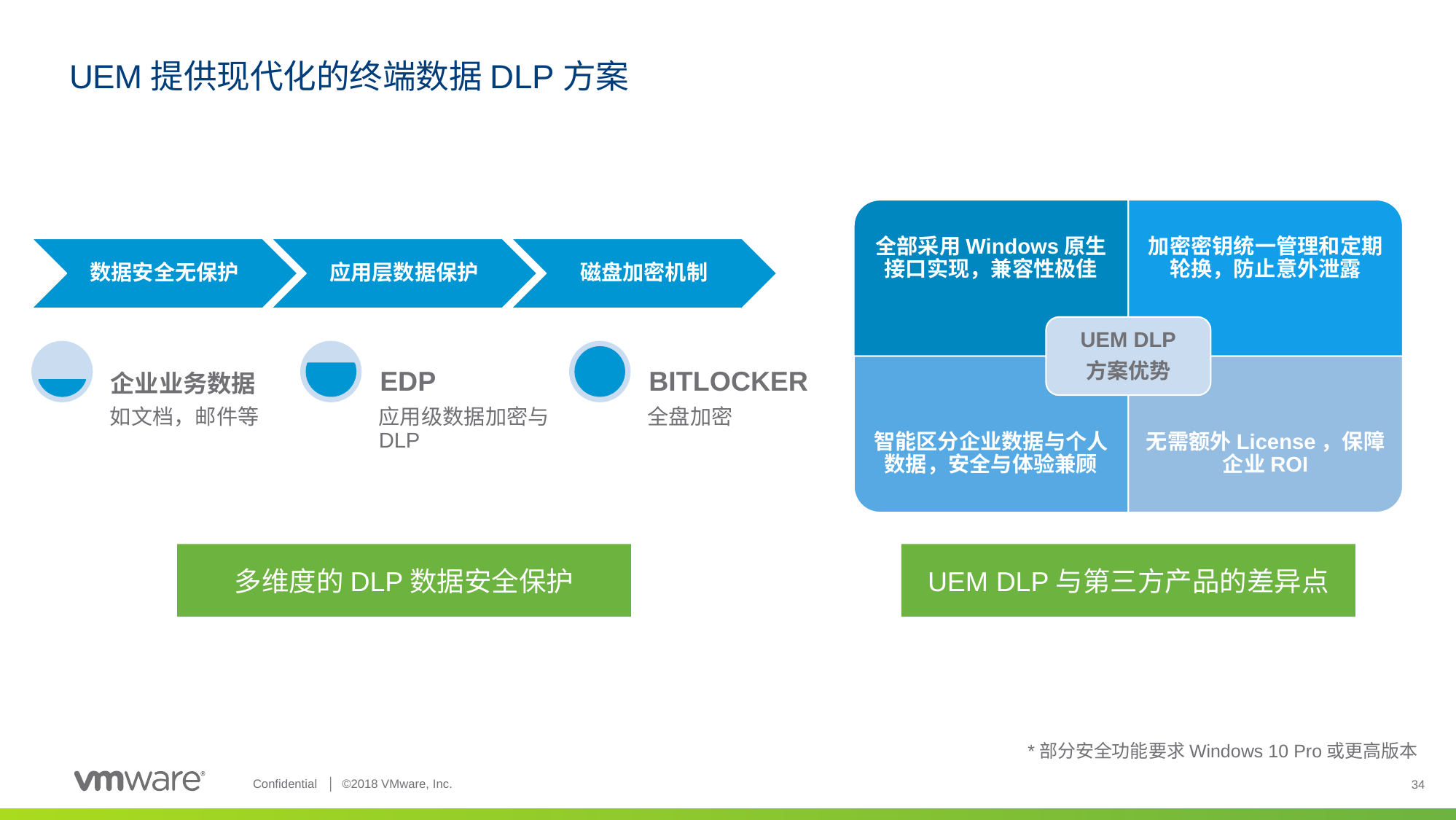

# UEM提供现代化的终端数据DLP方案

全部采用Windows原生接口实现，兼容性极佳

加密密钥统一管理和定期轮换，防止意外泄露

UEM DLP
方案优势

智能区分企业数据与个人数据，安全与体验兼顾

无需额外License，保障企业ROI

数据安全无保护

应用层数据保护

磁盘加密机制

EDP
BITLOCKER
企业业务数据

如文档，邮件等
应用级数据加密与DLP
全盘加密

多维度的DLP数据安全保护

UEM DLP与第三方产品的差异点
*部分安全功能要求Windows 10 Pro或更高版本
34
CONFIDENTIAL
8